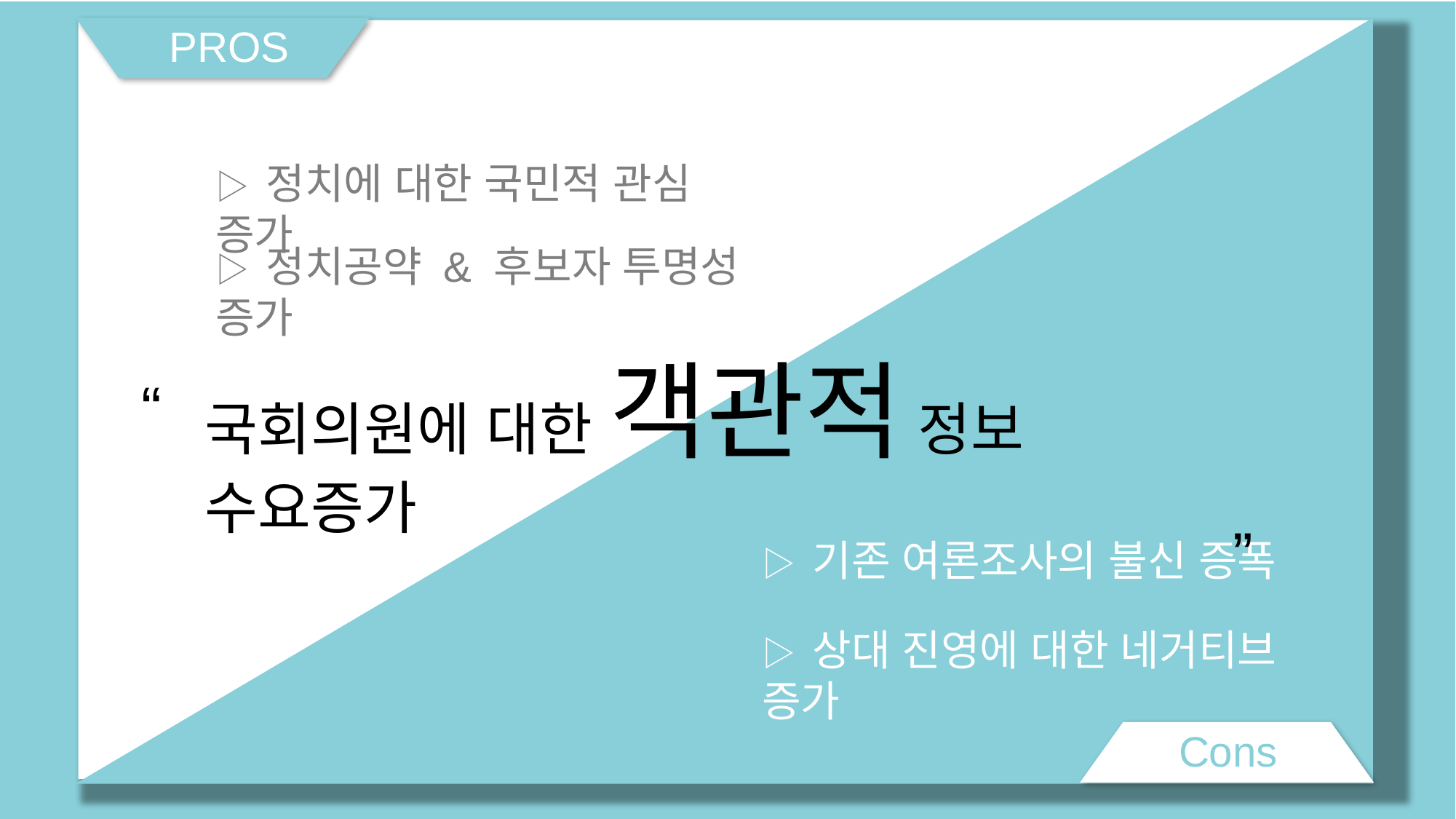

PROS

▷ 정치에 대한 국민적 관심 증가
▷ 정치공약 & 후보자 투명성 증가
국회의원에 대한 객관적 정보 수요증가
컨텐츠
INDEX
“
										”

▷ 기존 여론조사의 불신 증폭
▷ 상대 진영에 대한 네거티브 증가
Cons